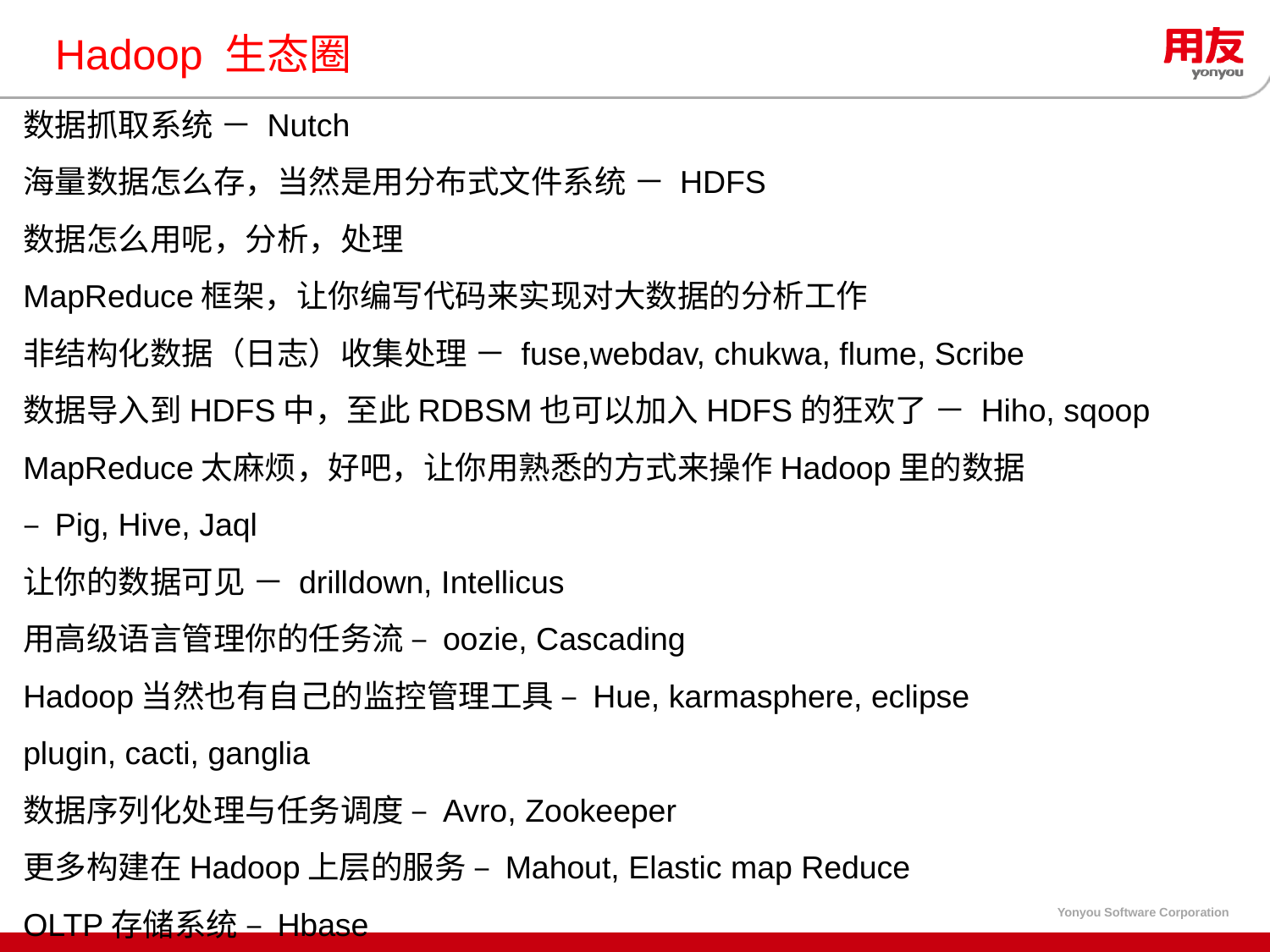

# Hadoop 生态圈
数据抓取系统 － Nutch
海量数据怎么存，当然是用分布式文件系统 － HDFS
数据怎么用呢，分析，处理
MapReduce框架，让你编写代码来实现对大数据的分析工作
非结构化数据（日志）收集处理 － fuse,webdav, chukwa, flume, Scribe
数据导入到HDFS中，至此RDBSM也可以加入HDFS的狂欢了 － Hiho, sqoop
MapReduce太麻烦，好吧，让你用熟悉的方式来操作Hadoop里的数据 – Pig, Hive, Jaql
让你的数据可见 － drilldown, Intellicus
用高级语言管理你的任务流 – oozie, Cascading
Hadoop当然也有自己的监控管理工具 – Hue, karmasphere, eclipse plugin, cacti, ganglia
数据序列化处理与任务调度 – Avro, Zookeeper
更多构建在Hadoop上层的服务 – Mahout, Elastic map Reduce
OLTP存储系统 – Hbase